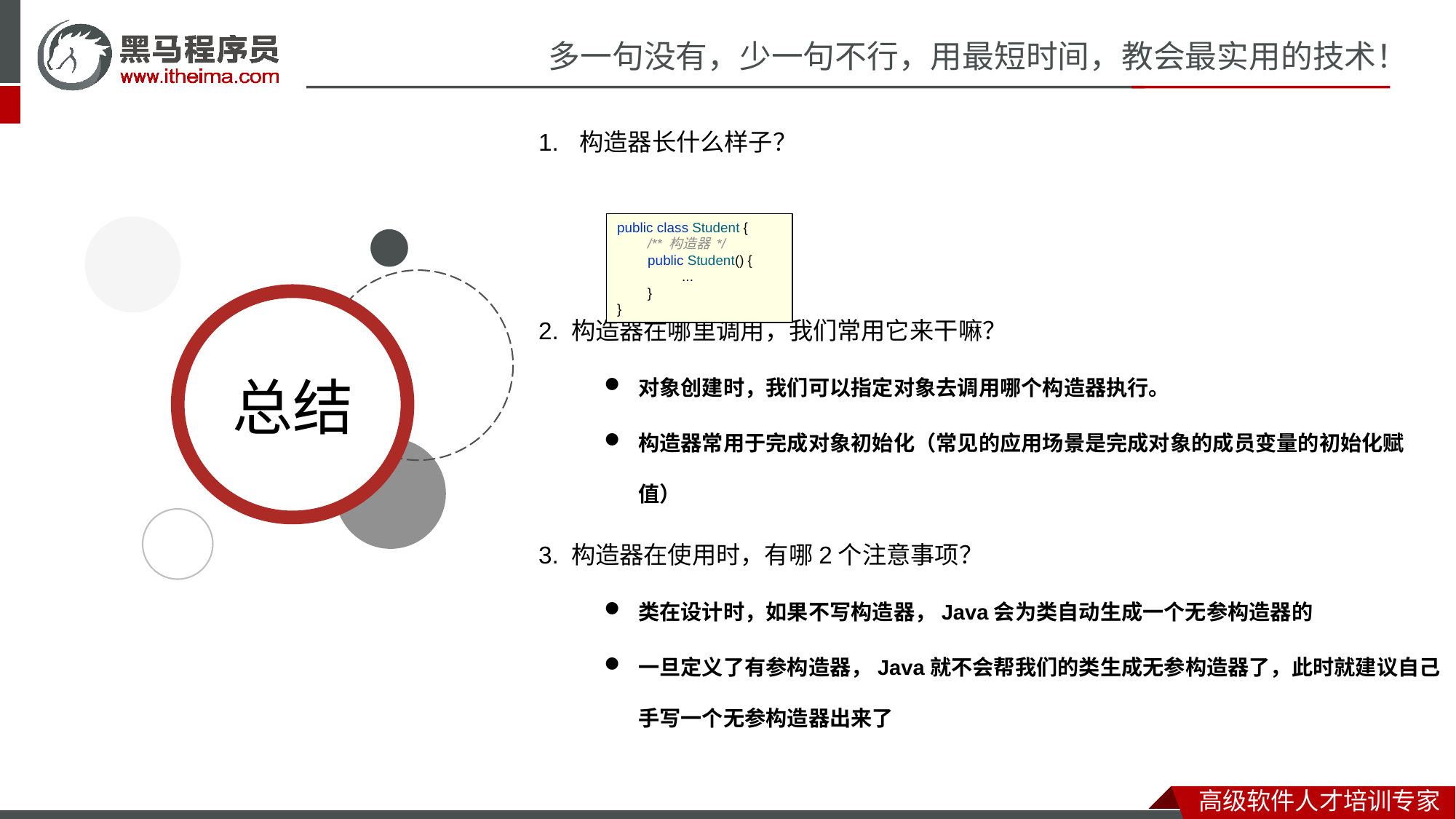

构造器长什么样子？

2. 构造器在哪里调用，我们常用它来干嘛？
对象创建时，我们可以指定对象去调用哪个构造器执行。
构造器常用于完成对象初始化（常见的应用场景是完成对象的成员变量的初始化赋值）
3. 构造器在使用时，有哪2个注意事项？
类在设计时，如果不写构造器，Java会为类自动生成一个无参构造器的
一旦定义了有参构造器，Java就不会帮我们的类生成无参构造器了，此时就建议自己手写一个无参构造器出来了

public class Student {
        /** 构造器 */
        public Student() {
                 ...
        }
}